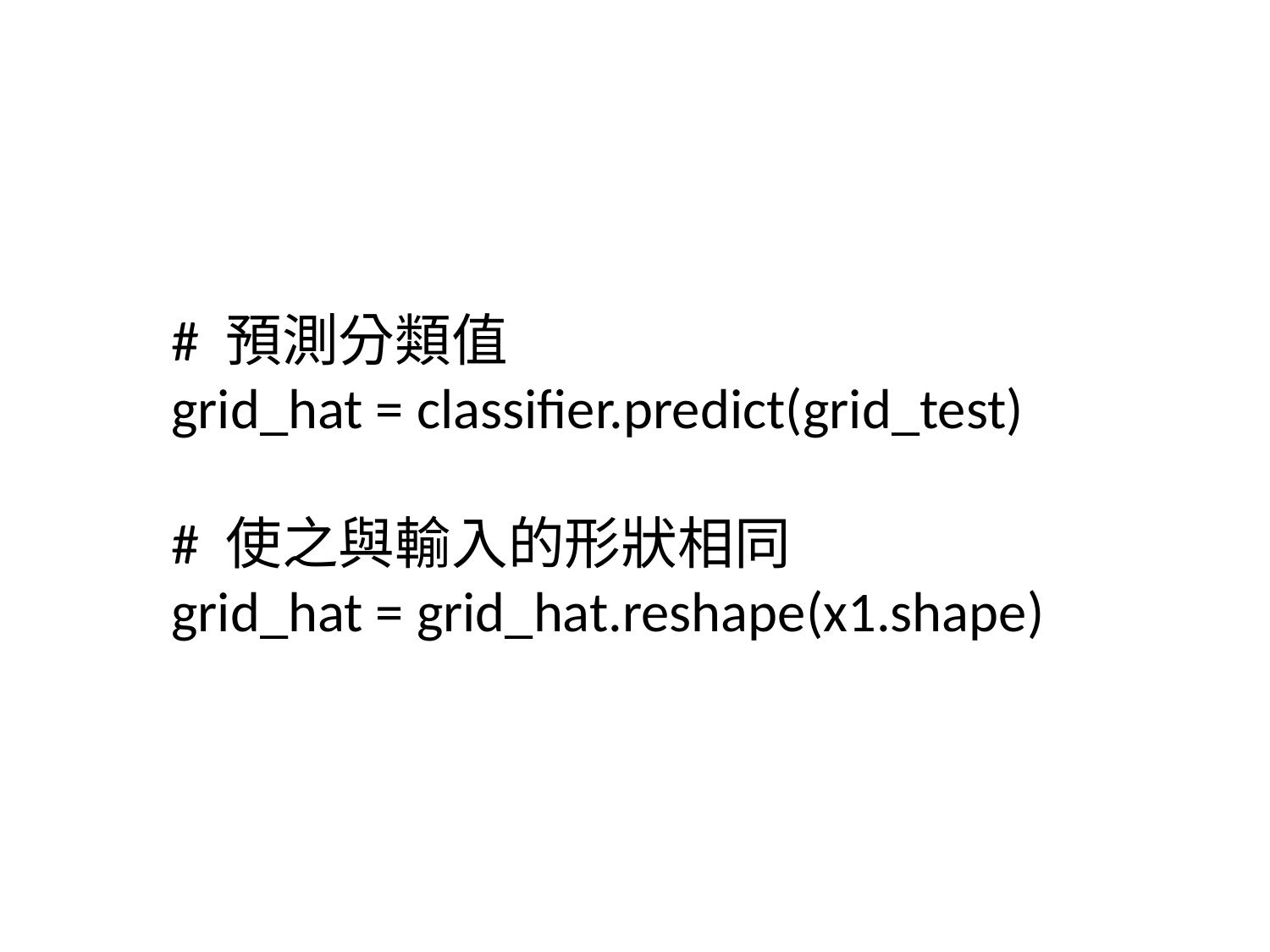

# 預測分類值
grid_hat = classifier.predict(grid_test)

# 使之與輸入的形狀相同
grid_hat = grid_hat.reshape(x1.shape)